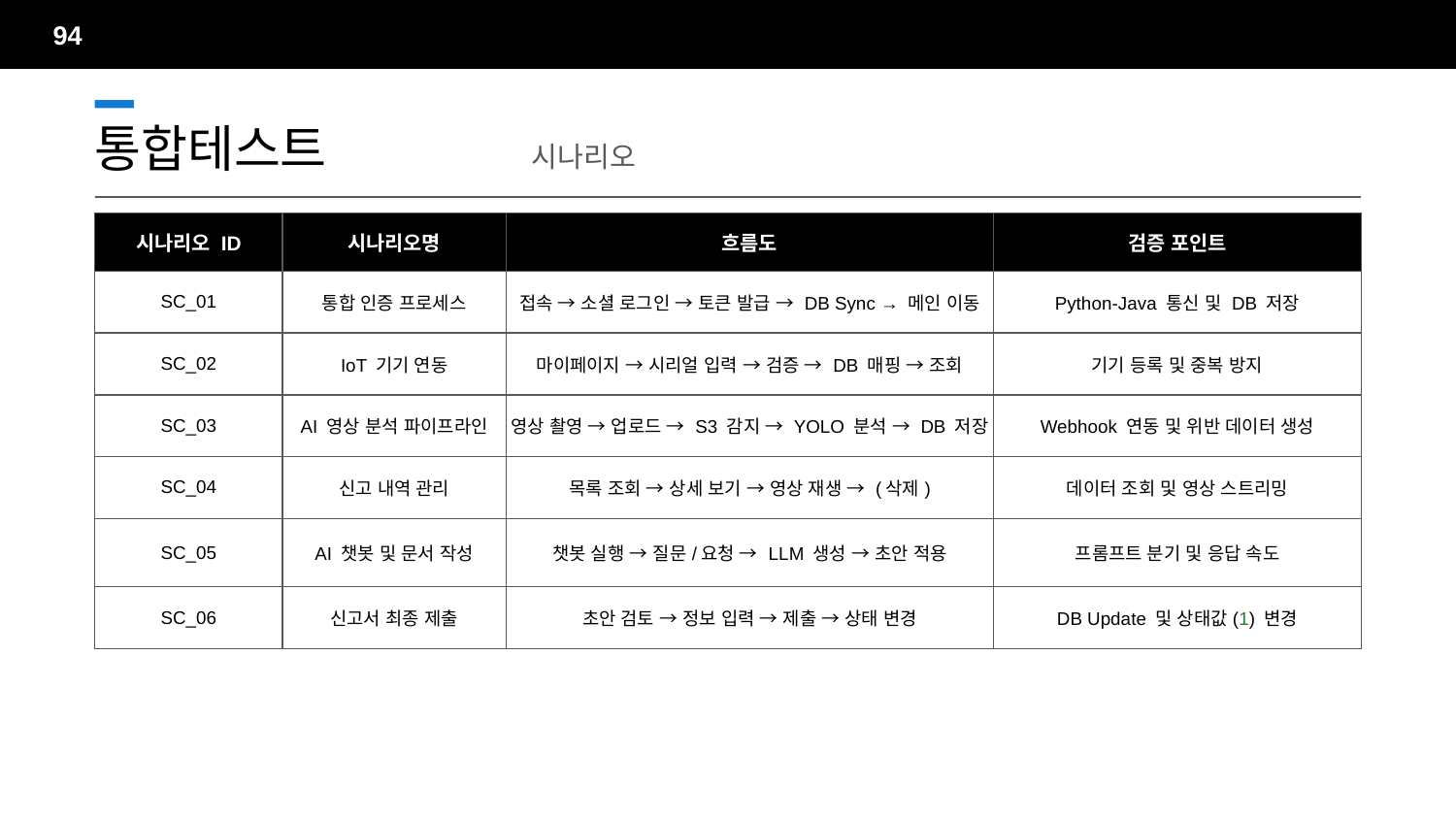

94

통합테스트		시나리오
| 시나리오 ID | 시나리오명 | 흐름도 | 검증 포인트 |
| --- | --- | --- | --- |
| SC\_01 | 통합 인증 프로세스 | 접속 → 소셜 로그인 → 토큰 발급 → DB Sync → 메인 이동 | Python-Java 통신 및 DB 저장 |
| SC\_02 | IoT 기기 연동 | 마이페이지 → 시리얼 입력 → 검증 → DB 매핑 → 조회 | 기기 등록 및 중복 방지 |
| SC\_03 | AI 영상 분석 파이프라인 | 영상 촬영 → 업로드 → S3 감지 → YOLO 분석 → DB 저장 | Webhook 연동 및 위반 데이터 생성 |
| SC\_04 | 신고 내역 관리 | 목록 조회 → 상세 보기 → 영상 재생 → (삭제) | 데이터 조회 및 영상 스트리밍 |
| SC\_05 | AI 챗봇 및 문서 작성 | 챗봇 실행 → 질문/요청 → LLM 생성 → 초안 적용 | 프롬프트 분기 및 응답 속도 |
| SC\_06 | 신고서 최종 제출 | 초안 검토 → 정보 입력 → 제출 → 상태 변경 | DB Update 및 상태값(1) 변경 |